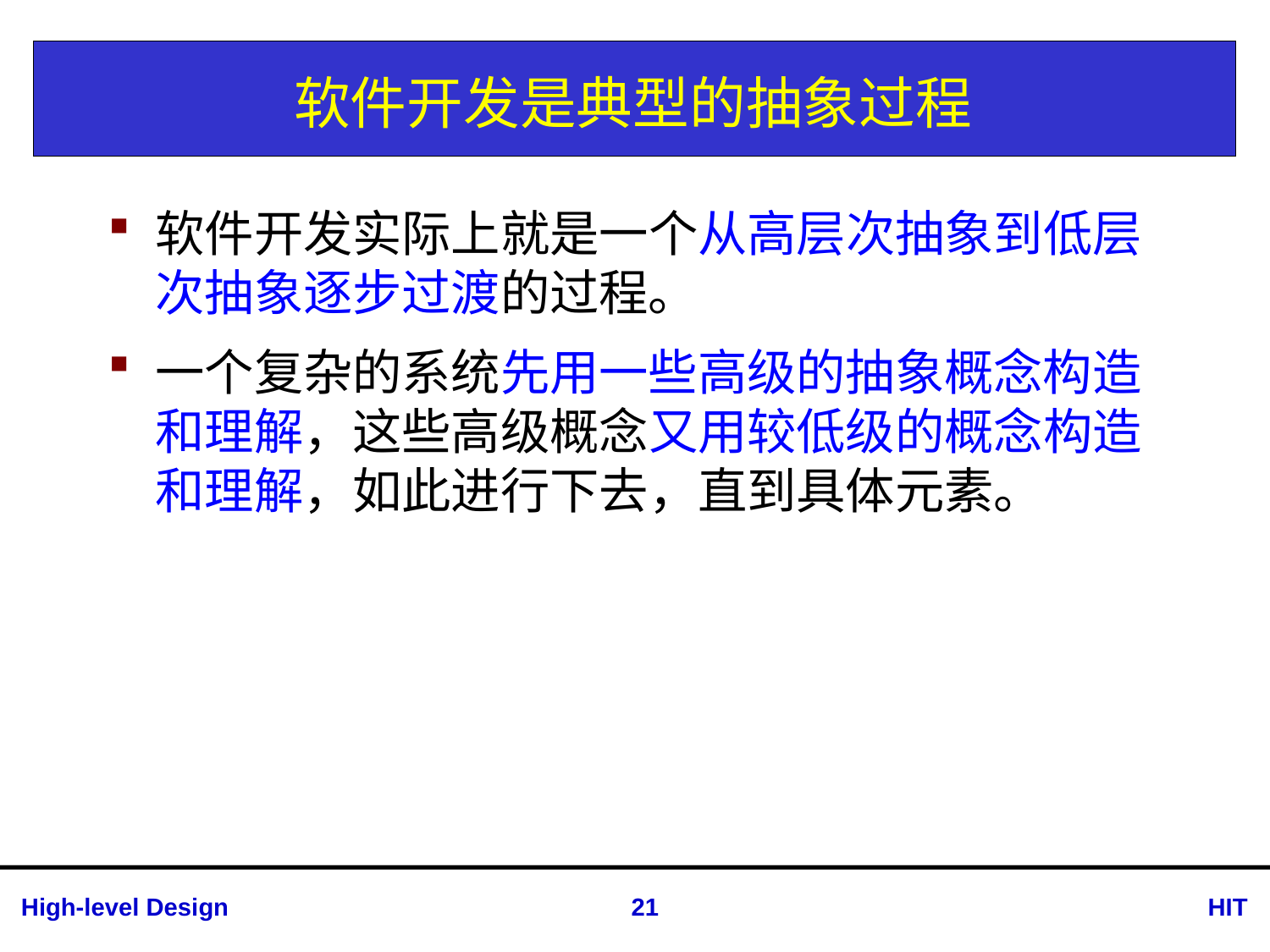

# 软件开发是典型的抽象过程
软件开发实际上就是一个从高层次抽象到低层次抽象逐步过渡的过程。
一个复杂的系统先用一些高级的抽象概念构造和理解，这些高级概念又用较低级的概念构造和理解，如此进行下去，直到具体元素。